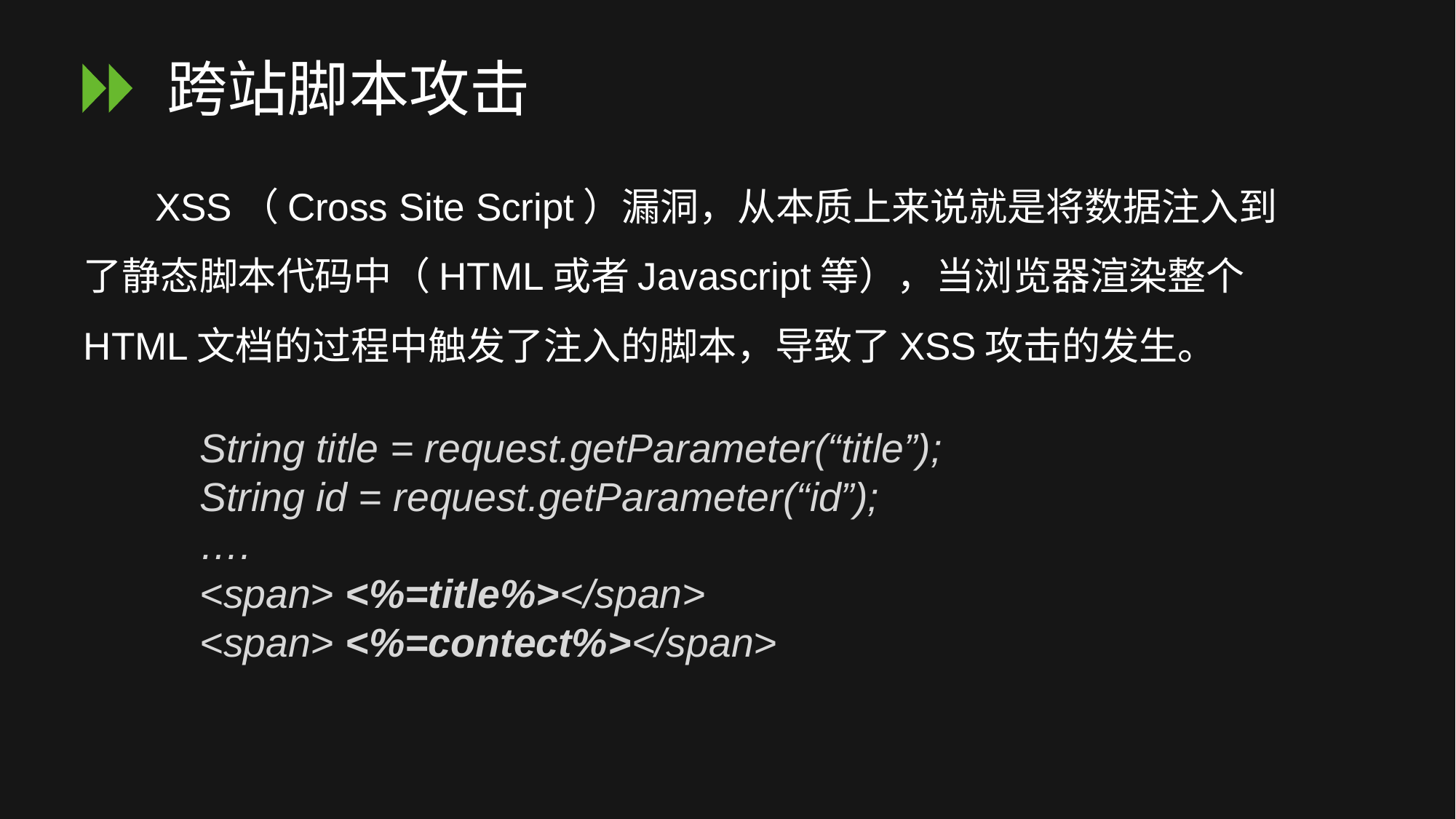

# 跨站脚本攻击
XSS（Cross Site Script）漏洞，从本质上来说就是将数据注入到了静态脚本代码中（HTML或者Javascript等），当浏览器渲染整个HTML文档的过程中触发了注入的脚本，导致了XSS攻击的发生。

String title = request.getParameter(“title”);
String id = request.getParameter(“id”);
….
<span> <%=title%></span>
<span> <%=contect%></span>